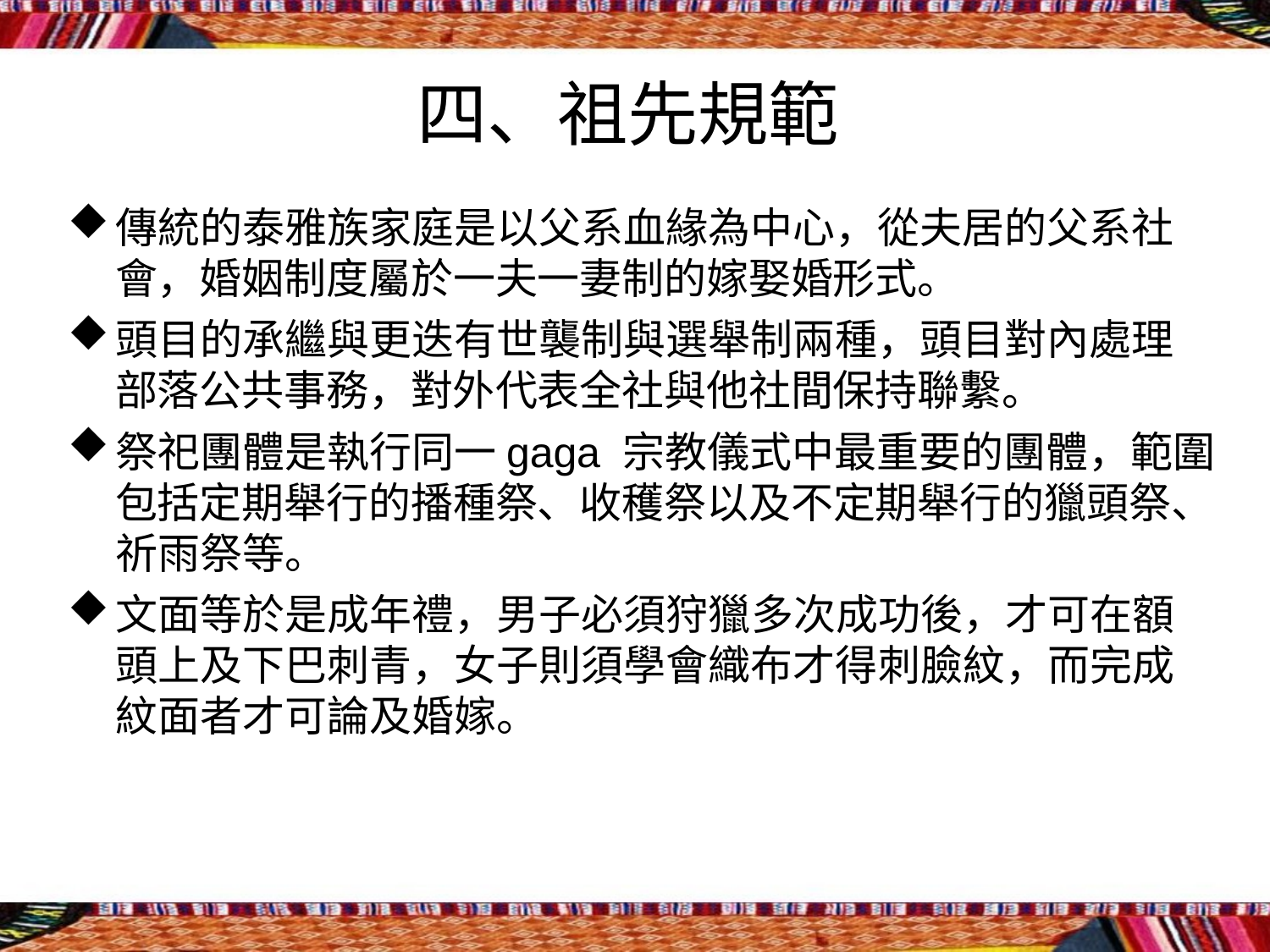

# 四、祖先規範
傳統的泰雅族家庭是以父系血緣為中心，從夫居的父系社
會，婚姻制度屬於一夫一妻制的嫁娶婚形式。
頭目的承繼與更迭有世襲制與選舉制兩種，頭目對內處理
部落公共事務，對外代表全社與他社間保持聯繫。
祭祀團體是執行同一gaga 宗教儀式中最重要的團體，範圍 包括定期舉行的播種祭、收穫祭以及不定期舉行的獵頭祭、 祈雨祭等。
文面等於是成年禮，男子必須狩獵多次成功後，才可在額 頭上及下巴刺青，女子則須學會織布才得刺臉紋，而完成 紋面者才可論及婚嫁。